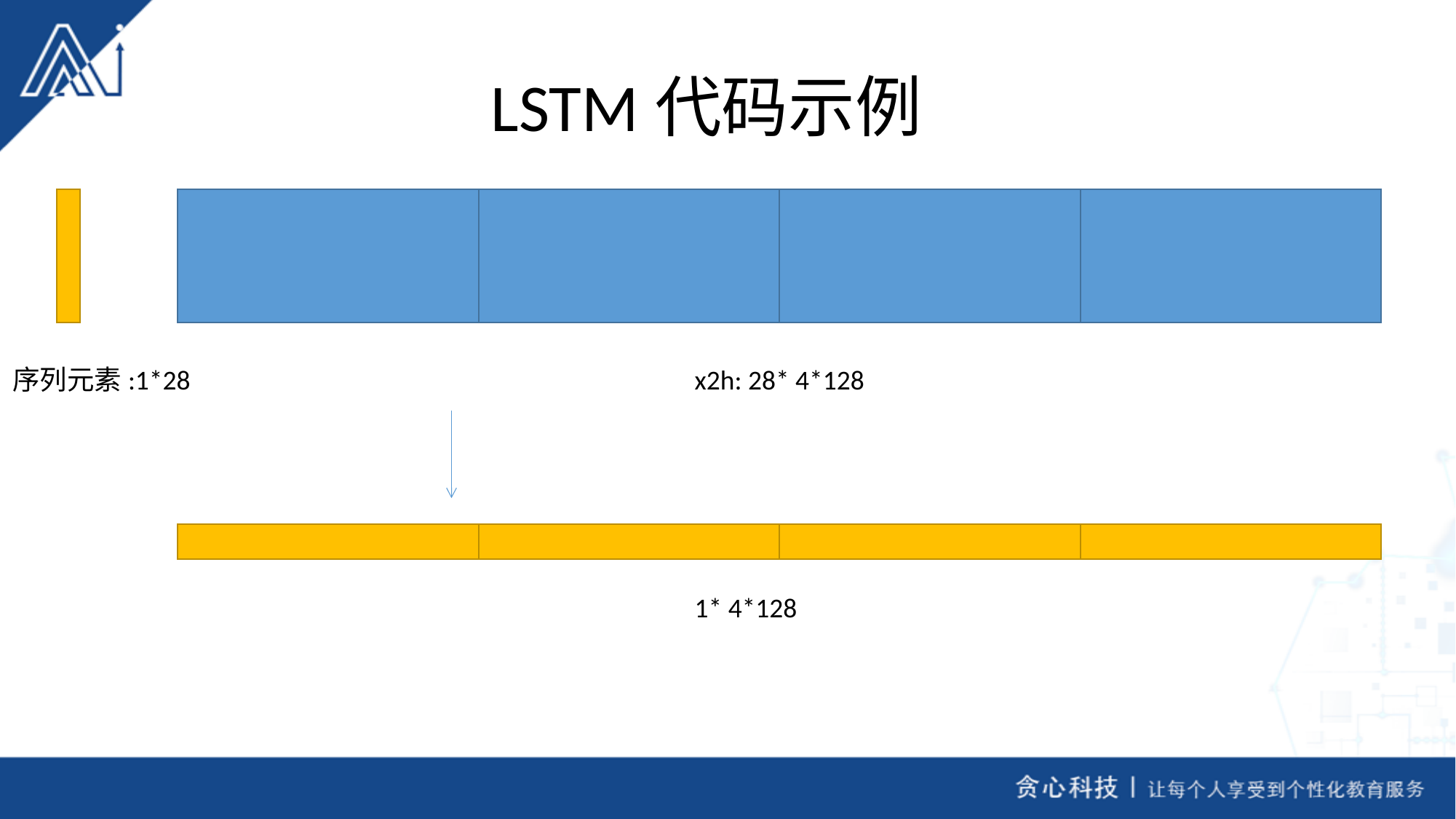

# LSTM代码示例

序列元素:1*28
x2h: 28* 4*128

1* 4*128